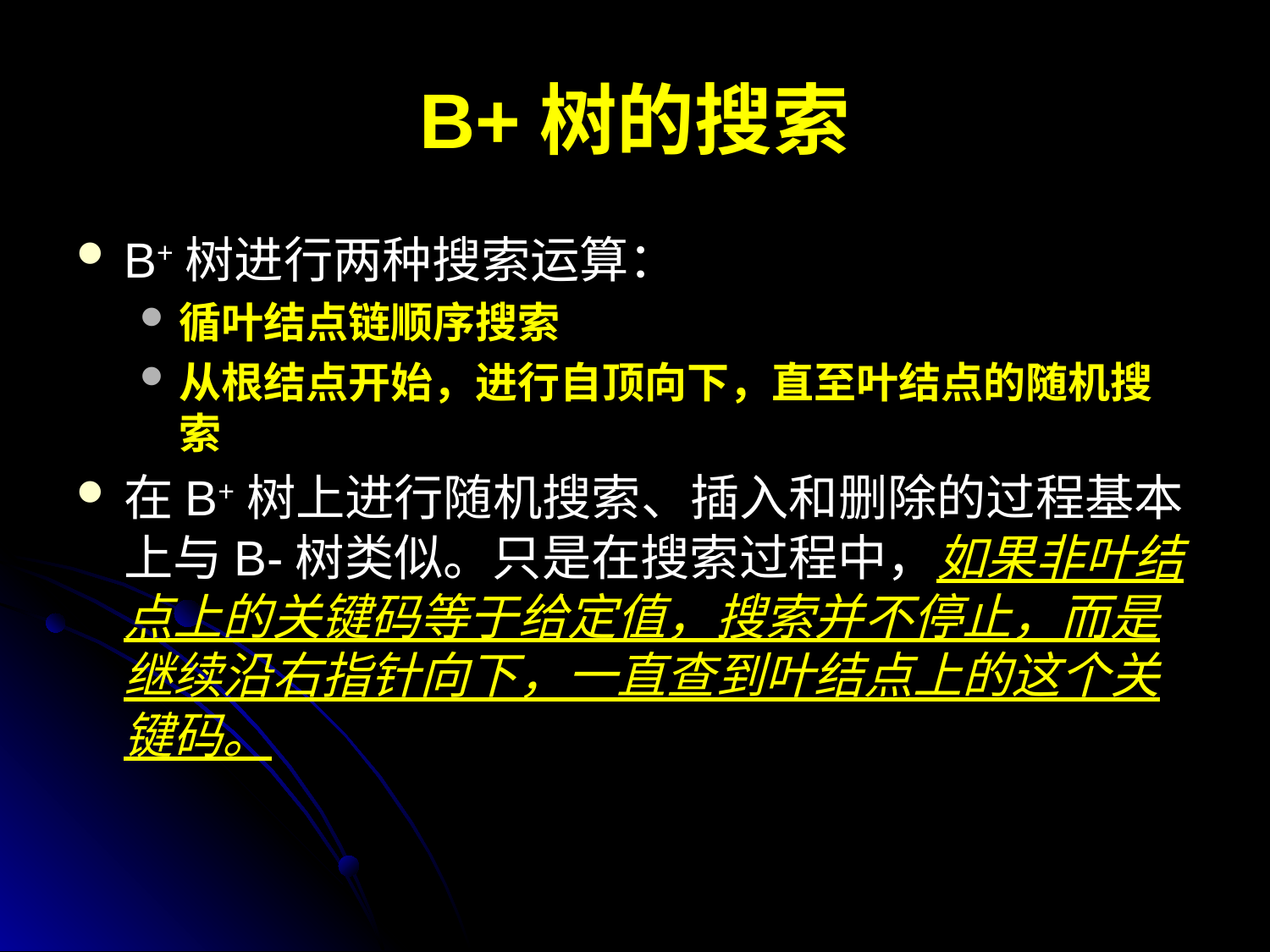

# B+树的搜索
B+树进行两种搜索运算：
循叶结点链顺序搜索
从根结点开始，进行自顶向下，直至叶结点的随机搜索
在B+树上进行随机搜索、插入和删除的过程基本上与B-树类似。只是在搜索过程中，如果非叶结点上的关键码等于给定值，搜索并不停止，而是继续沿右指针向下，一直查到叶结点上的这个关键码。